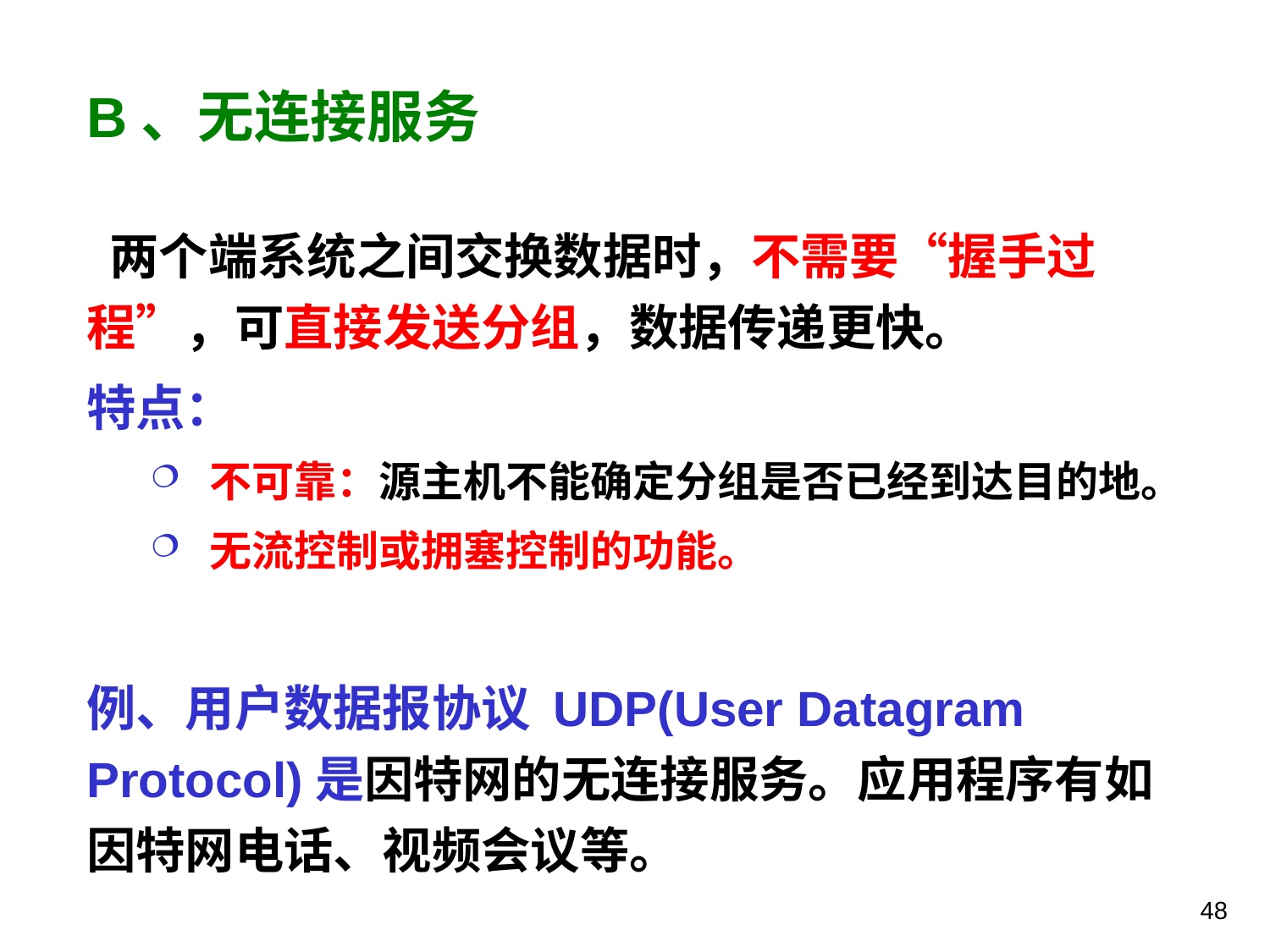

# B、无连接服务
 两个端系统之间交换数据时，不需要“握手过程”，可直接发送分组，数据传递更快。
特点：
 不可靠：源主机不能确定分组是否已经到达目的地。
 无流控制或拥塞控制的功能。

例、用户数据报协议 UDP(User Datagram Protocol)是因特网的无连接服务。应用程序有如因特网电话、视频会议等。
48